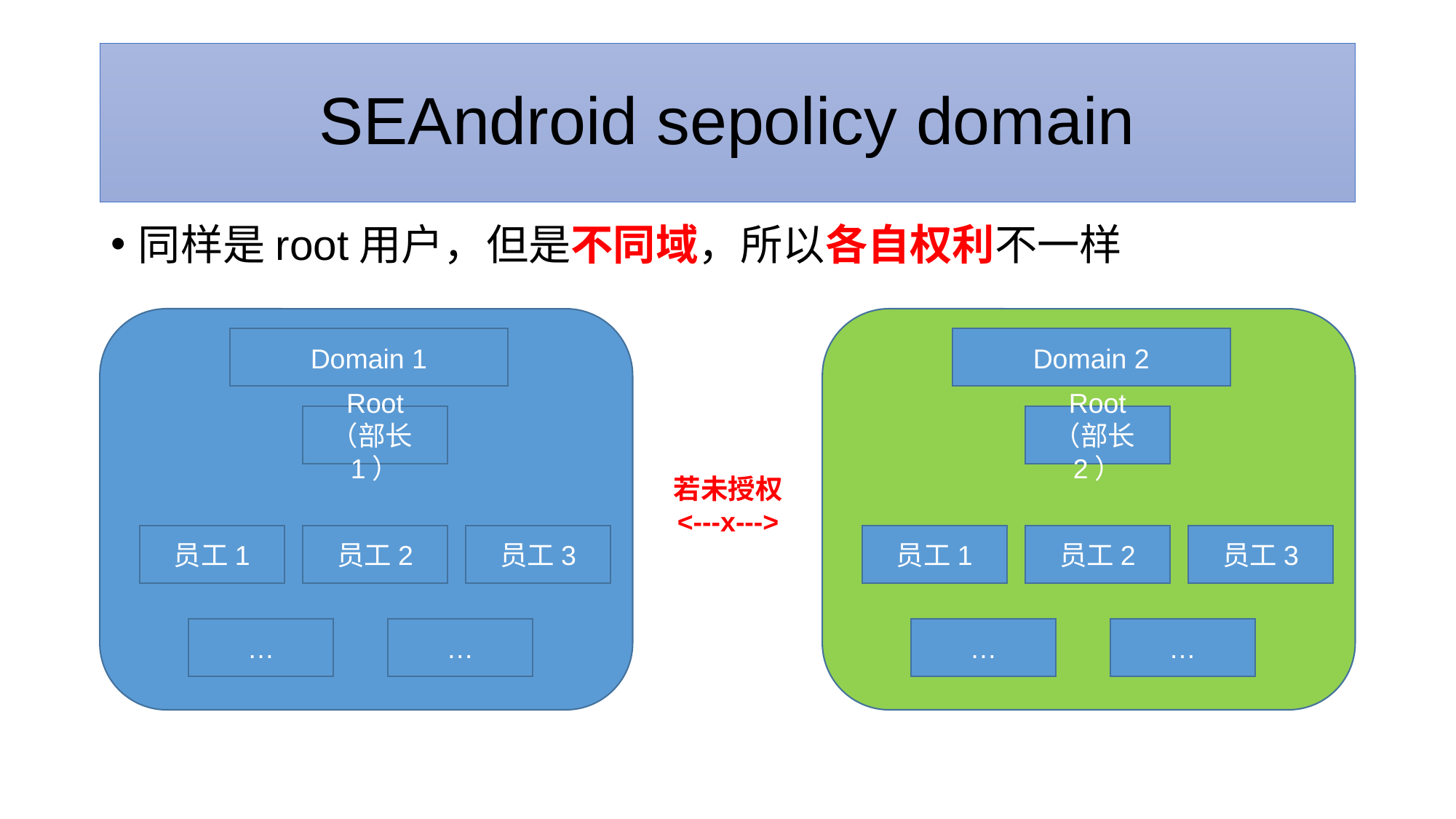

# SEAndroid sepolicy domain
同样是root用户，但是不同域，所以各自权利不一样

Domain 1
Domain 2
Root
（部长1）
Root
（部长2）
若未授权
<---x--->
员工1
员工2
员工1
员工2
员工3
员工3
…
…
…
…